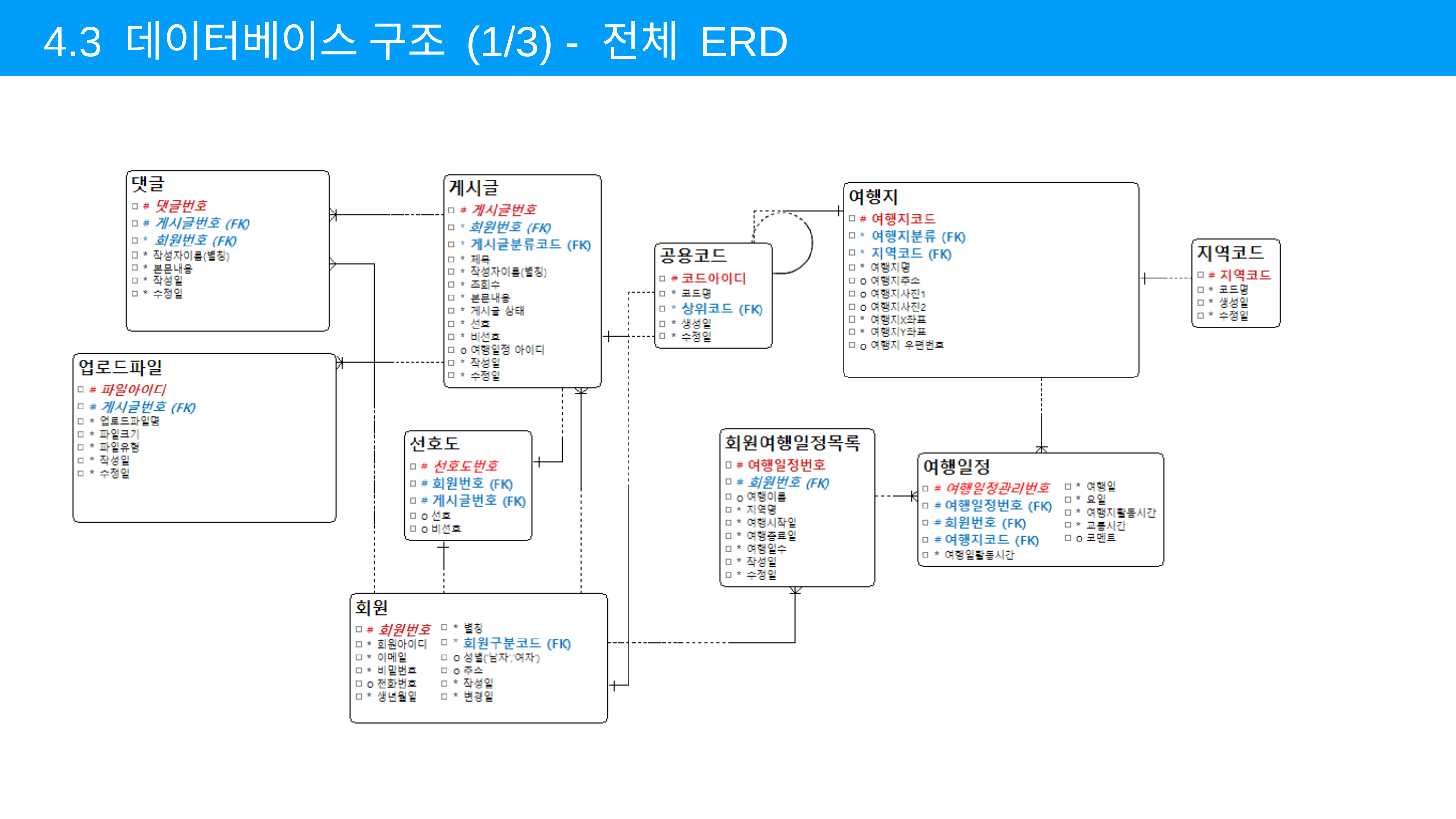

4.3 데이터베이스 구조 (1/3) - 전체 ERD